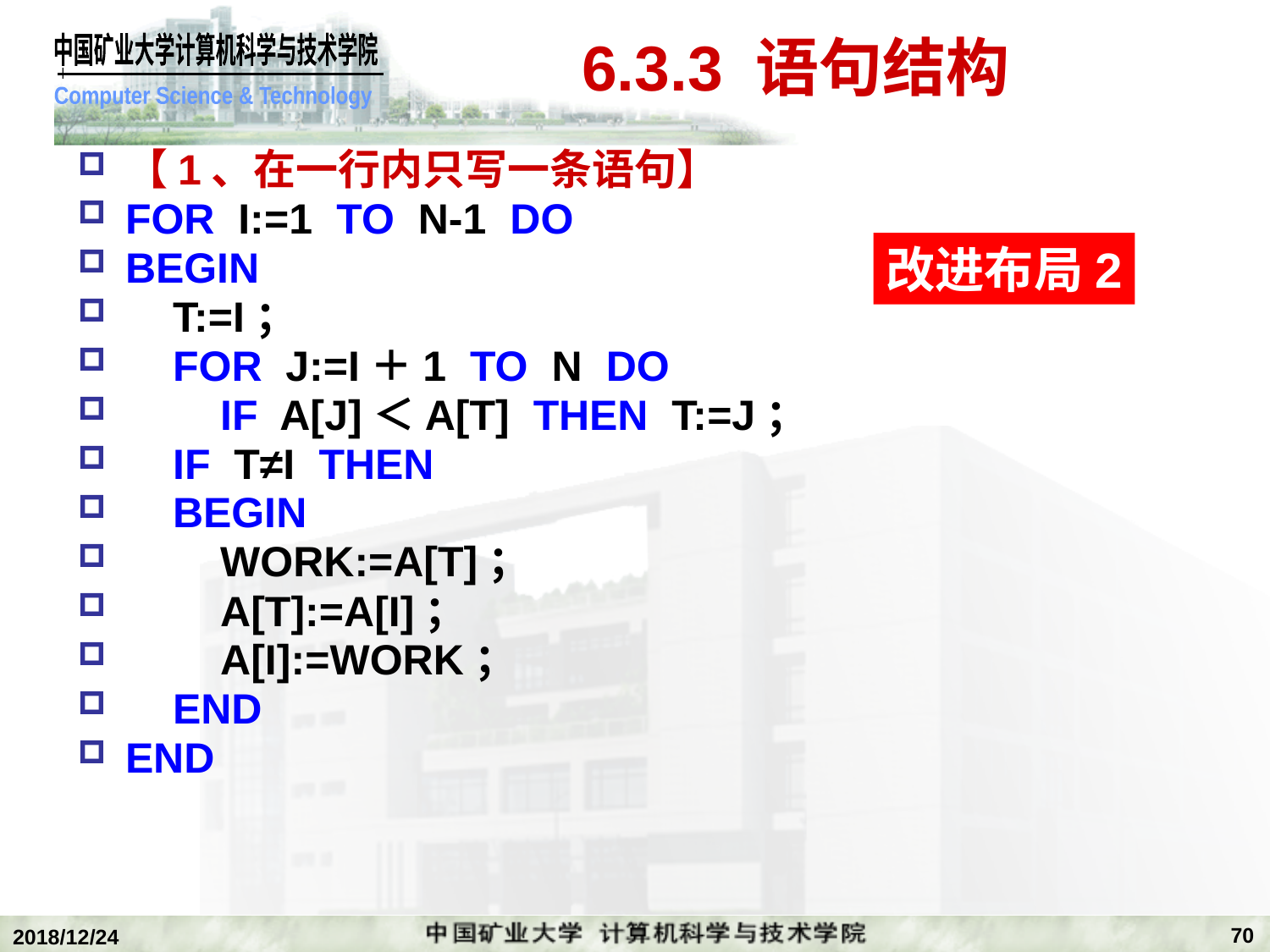

# 6.3.3 语句结构
【1、在一行内只写一条语句】
FOR  I:=1  TO  N-1  DO
BEGIN
    T:=I；
    FOR  J:=I＋1  TO  N  DO
        IF  A[J]＜A[T]  THEN  T:=J；
    IF  T≠I  THEN
    BEGIN
        WORK:=A[T]；
        A[T]:=A[I]；
        A[I]:=WORK；
    END
END
改进布局2
70
2018/12/24